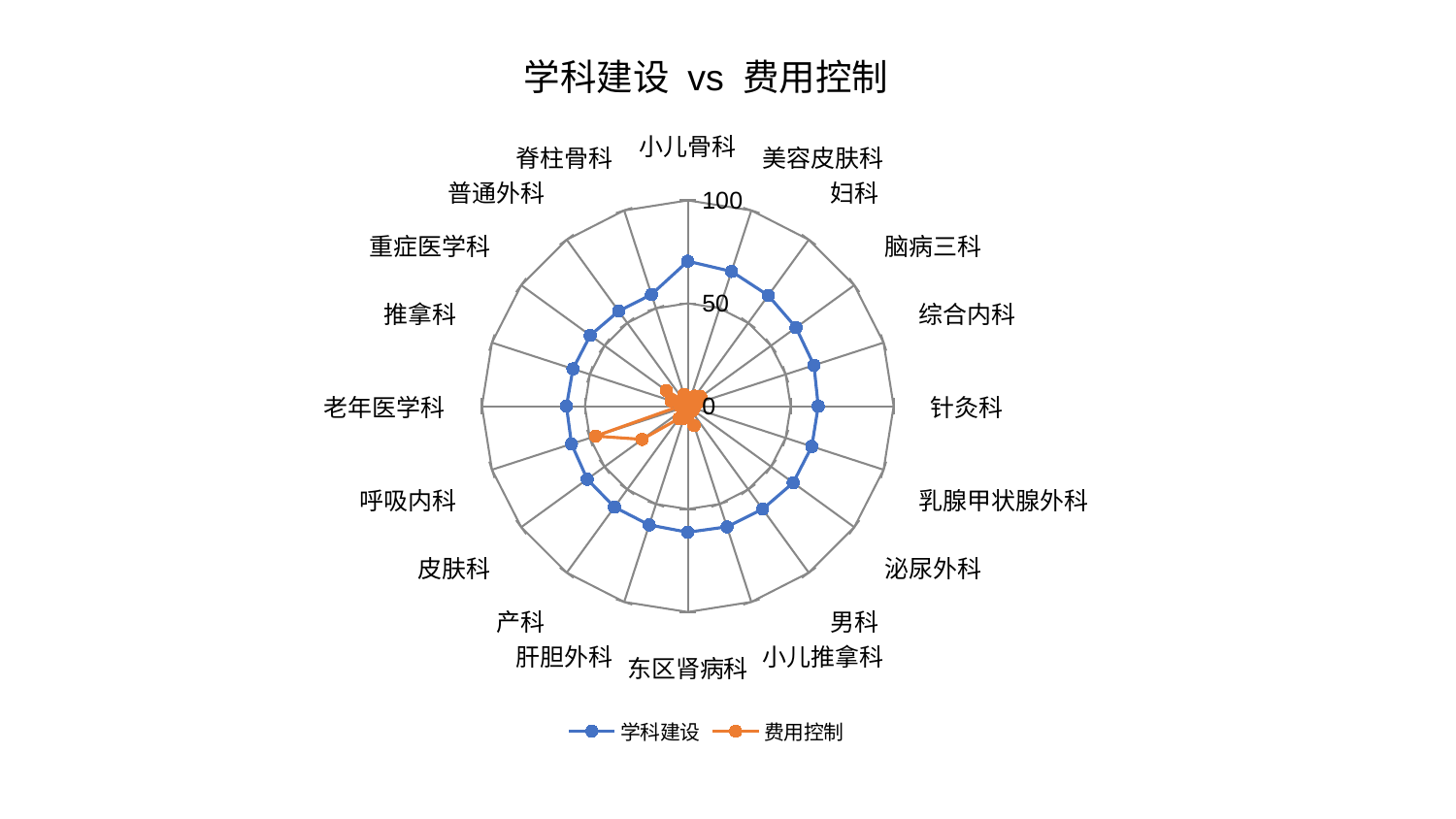

### Chart: 学科建设 vs 费用控制

| Category | 学科建设 | 费用控制 |
|---|---|---|
| 小儿骨科 | 70.44694687556813 | 3.5227330612629464 |
| 美容皮肤科 | 68.84705768145612 | 2.718744427364086 |
| 妇科 | 66.53789616386088 | 6.01502980650638 |
| 脑病三科 | 64.98582196038161 | 7.798376880099382 |
| 综合内科 | 64.46121021372925 | 4.828653441434293 |
| 针灸科 | 63.36538302810313 | 2.763112853822097 |
| 乳腺甲状腺外科 | 63.35893416570693 | 3.2569195141002396 |
| 泌尿外科 | 63.29581693780488 | 3.269745702497743 |
| 男科 | 61.8564746708856 | 3.0654751146664143 |
| 小儿推拿科 | 61.64246507442817 | 9.919776957208331 |
| 东区肾病科 | 61.24933473461942 | 4.488777374867109 |
| 肝胆外科 | 60.667131887189974 | 6.285031414223015 |
| 产科 | 60.619524632074835 | 7.476973653781391 |
| 皮肤科 | 60.384690584893086 | 27.45172955848078 |
| 呼吸内科 | 59.39020480562261 | 47.077973912574535 |
| 老年医学科 | 58.920851701808154 | 3.896433161710367 |
| 推拿科 | 58.64437485886503 | 8.55922776236176 |
| 重症医学科 | 58.55367707413468 | 12.943975837986393 |
| 普通外科 | 57.10736597084745 | 3.187759659994103 |
| 脊柱骨科 | 57.07399970933522 | 6.071329153772871 |
16